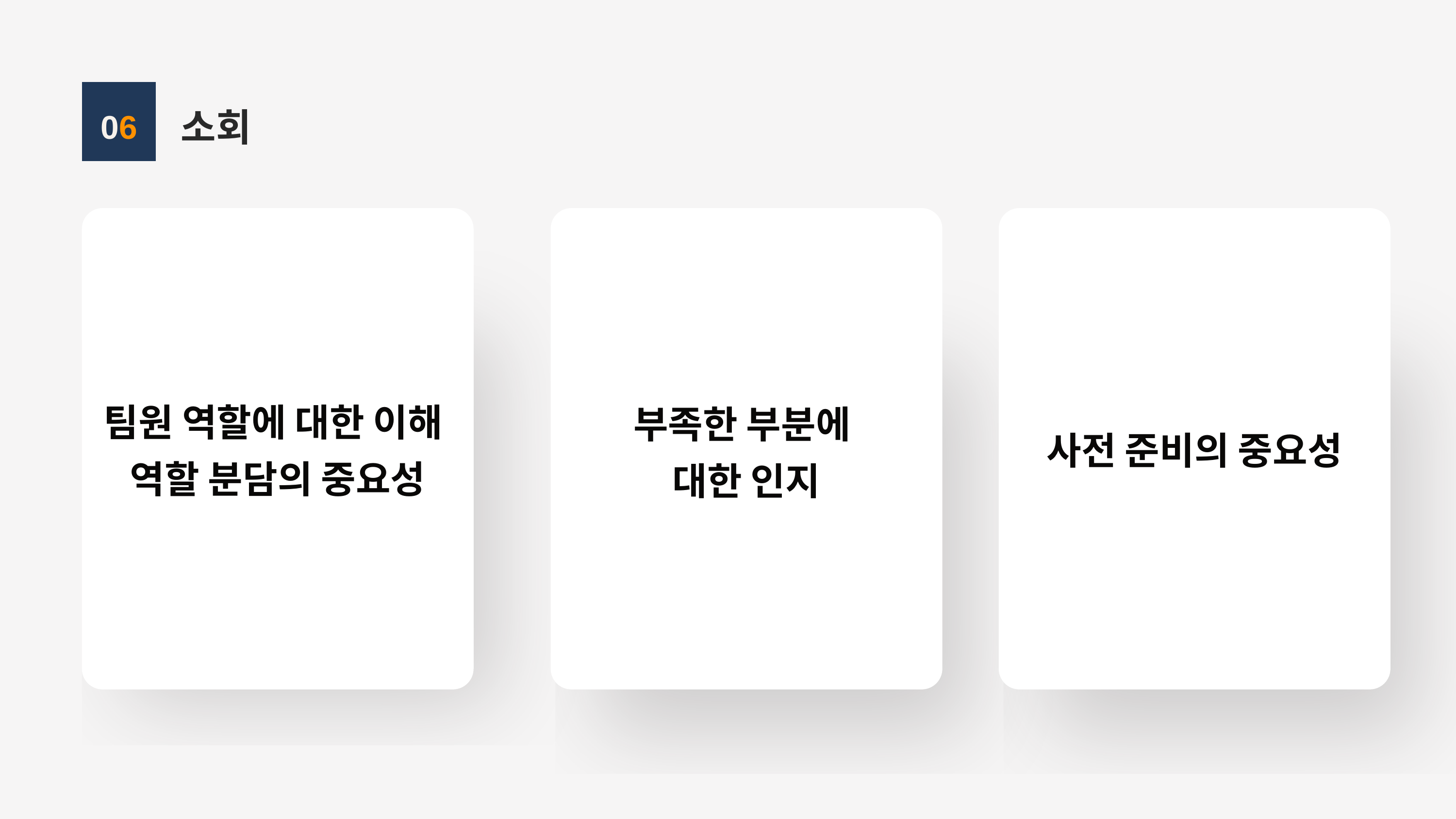

소회
06

팀원 역할에 대한 이해
역할 분담의 중요성
부족한 부분에
대한 인지
사전 준비의 중요성